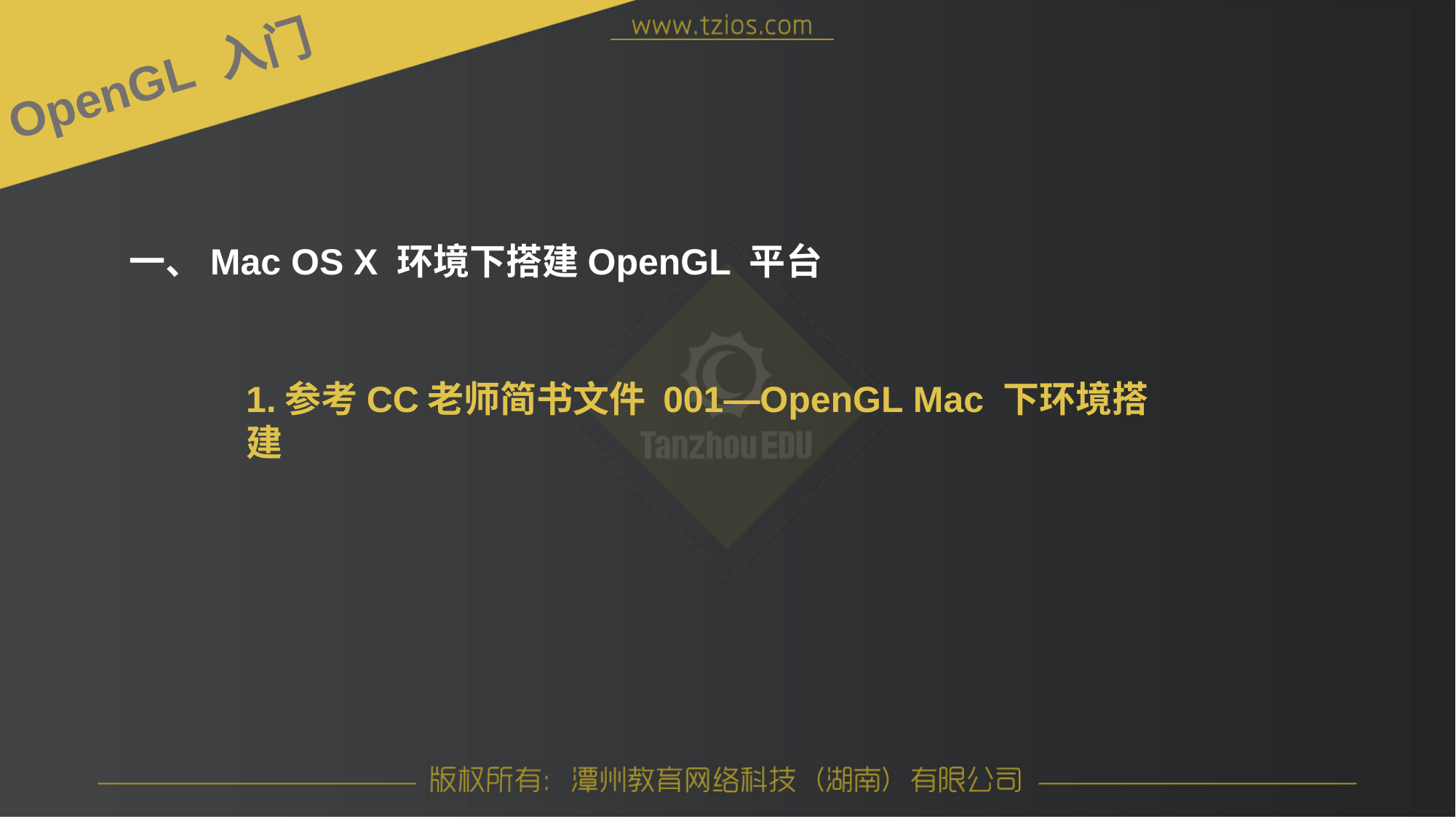

OpenGL 入门
一、Mac OS X 环境下搭建OpenGL 平台
1.参考CC老师简书文件 001—OpenGL Mac 下环境搭建